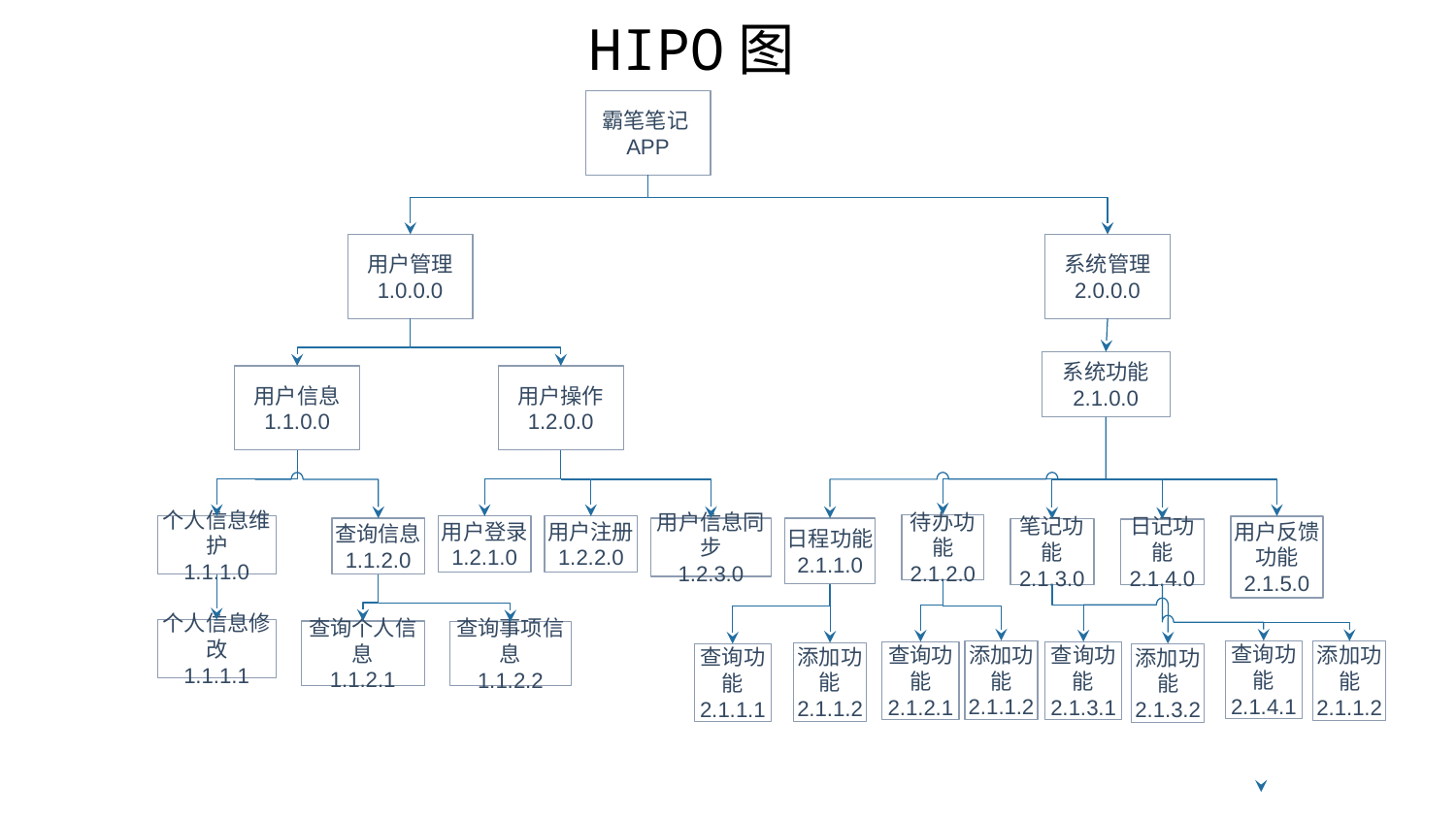

HIPO图

霸笔笔记APP

用户管理
1.0.0.0
系统管理
2.0.0.0

系统功能
2.1.0.0
用户信息
1.1.0.0
用户操作
1.2.0.0

待办功能
2.1.2.0
用户登录
1.2.1.0
用户注册
1.2.2.0
个人信息维护
1.1.1.0
用户反馈功能
2.1.5.0
用户信息同步
1.2.3.0
查询信息
1.1.2.0
日程功能
2.1.1.0
笔记功能
2.1.3.0
日记功能
2.1.4.0

个人信息修改
1.1.1.1
查询个人信息
1.1.2.1
查询事项信息
1.1.2.2

查询功能
2.1.4.1
添加功能
2.1.1.2
添加功能
2.1.1.2
查询功能
2.1.2.1
查询功能
2.1.3.1
添加功能
2.1.1.2
查询功能
2.1.1.1
添加功能
2.1.3.2